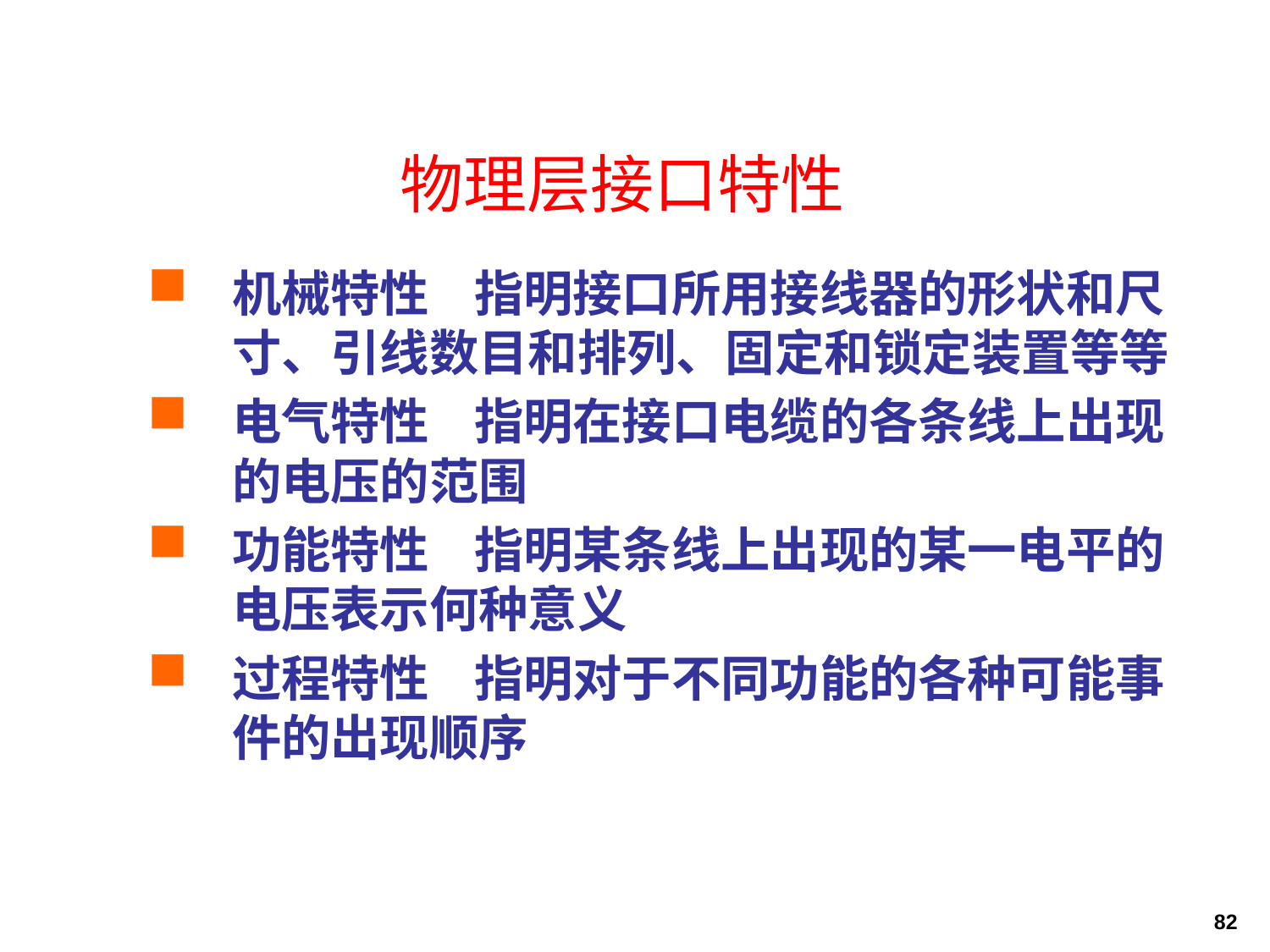

# 物理层接口特性
机械特性    指明接口所用接线器的形状和尺寸、引线数目和排列、固定和锁定装置等等
电气特性    指明在接口电缆的各条线上出现的电压的范围
功能特性    指明某条线上出现的某一电平的电压表示何种意义
过程特性    指明对于不同功能的各种可能事件的出现顺序